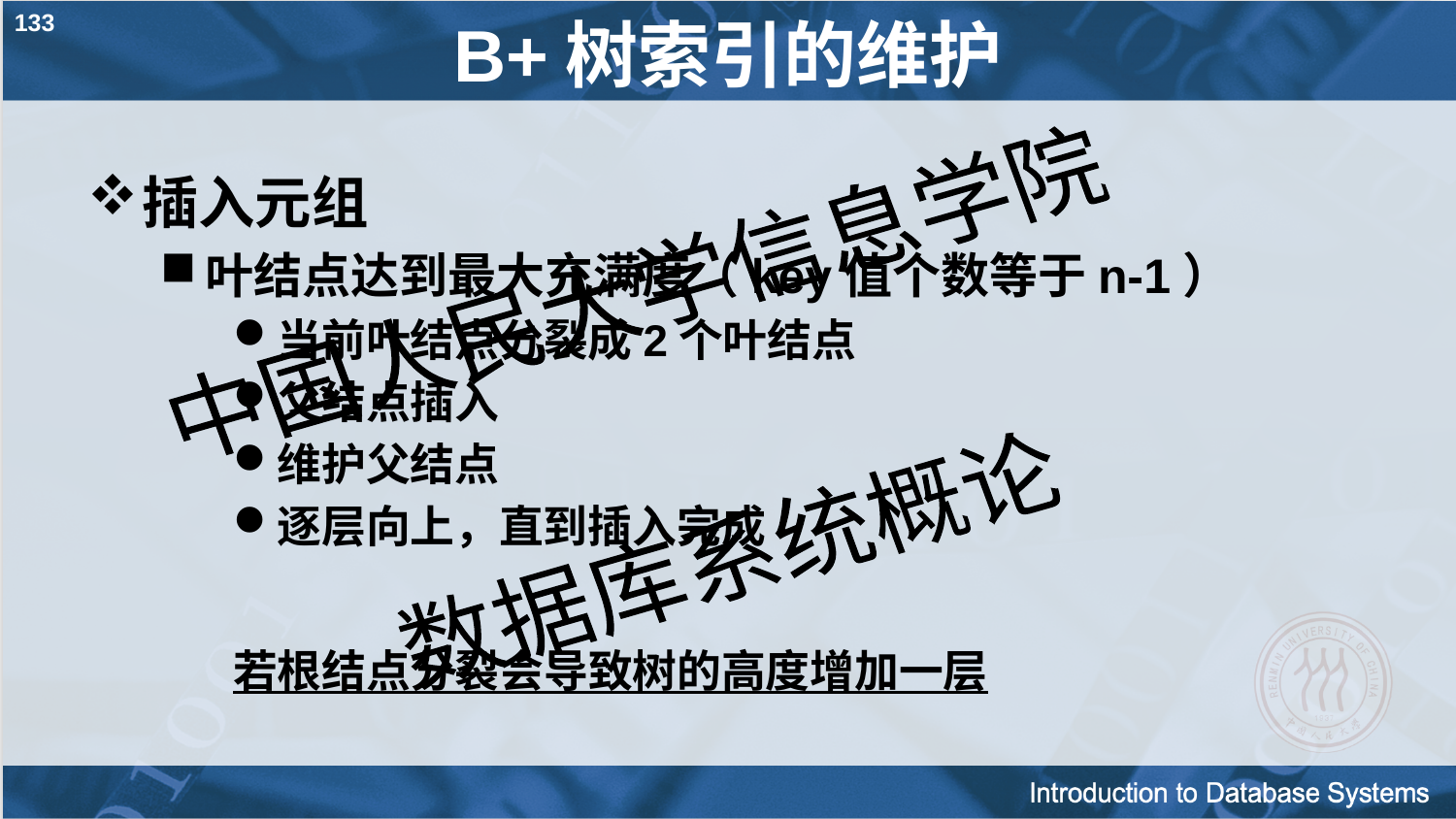

133
# B+树索引的维护
插入元组
叶结点达到最大充满度（key值个数等于n-1）
当前叶结点分裂成2个叶结点
父结点插入
维护父结点
逐层向上，直到插入完成

若根结点分裂会导致树的高度增加一层